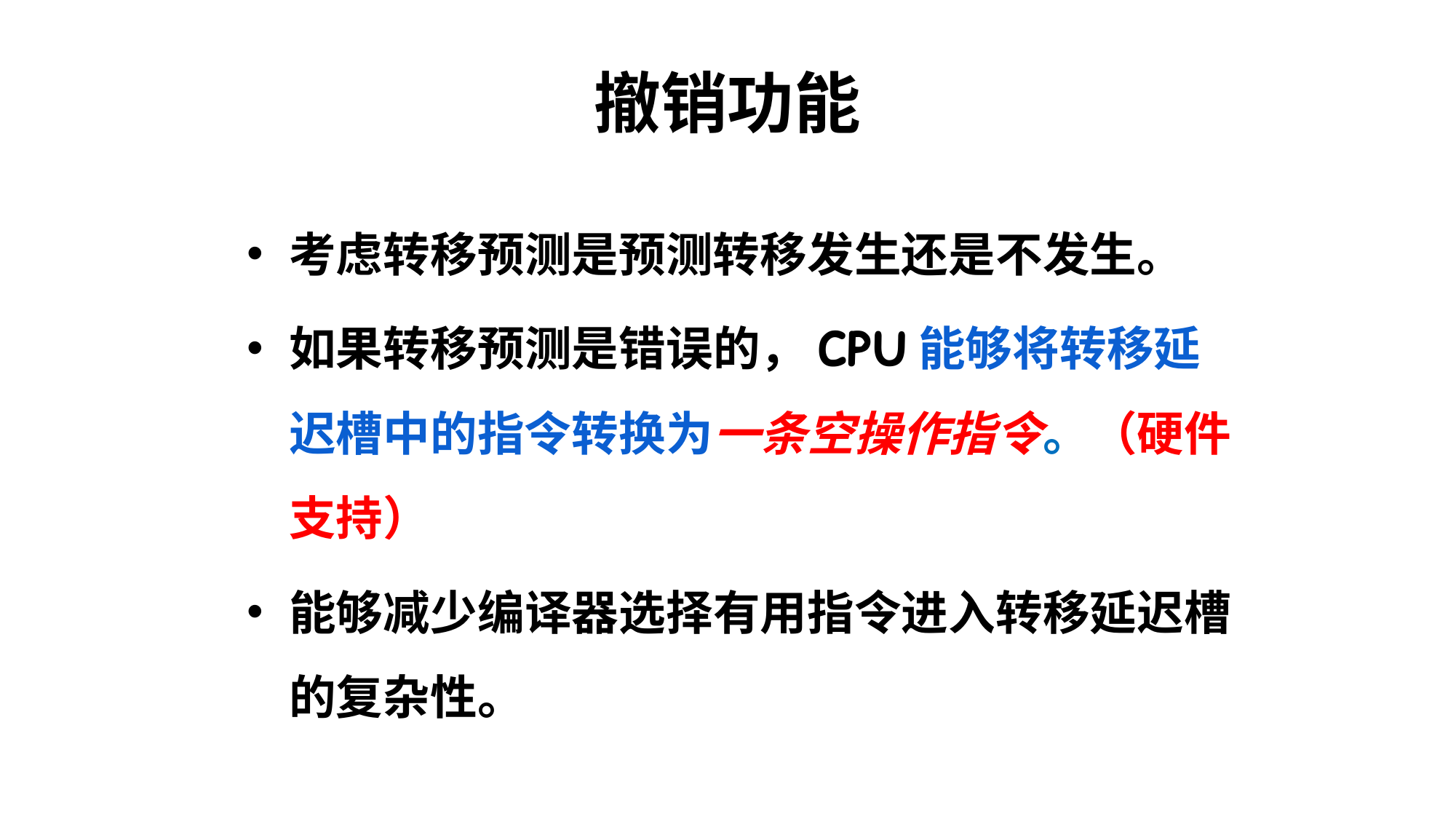

# 撤销功能
考虑转移预测是预测转移发生还是不发生。
如果转移预测是错误的，CPU能够将转移延迟槽中的指令转换为一条空操作指令。（硬件支持）
能够减少编译器选择有用指令进入转移延迟槽的复杂性。
231